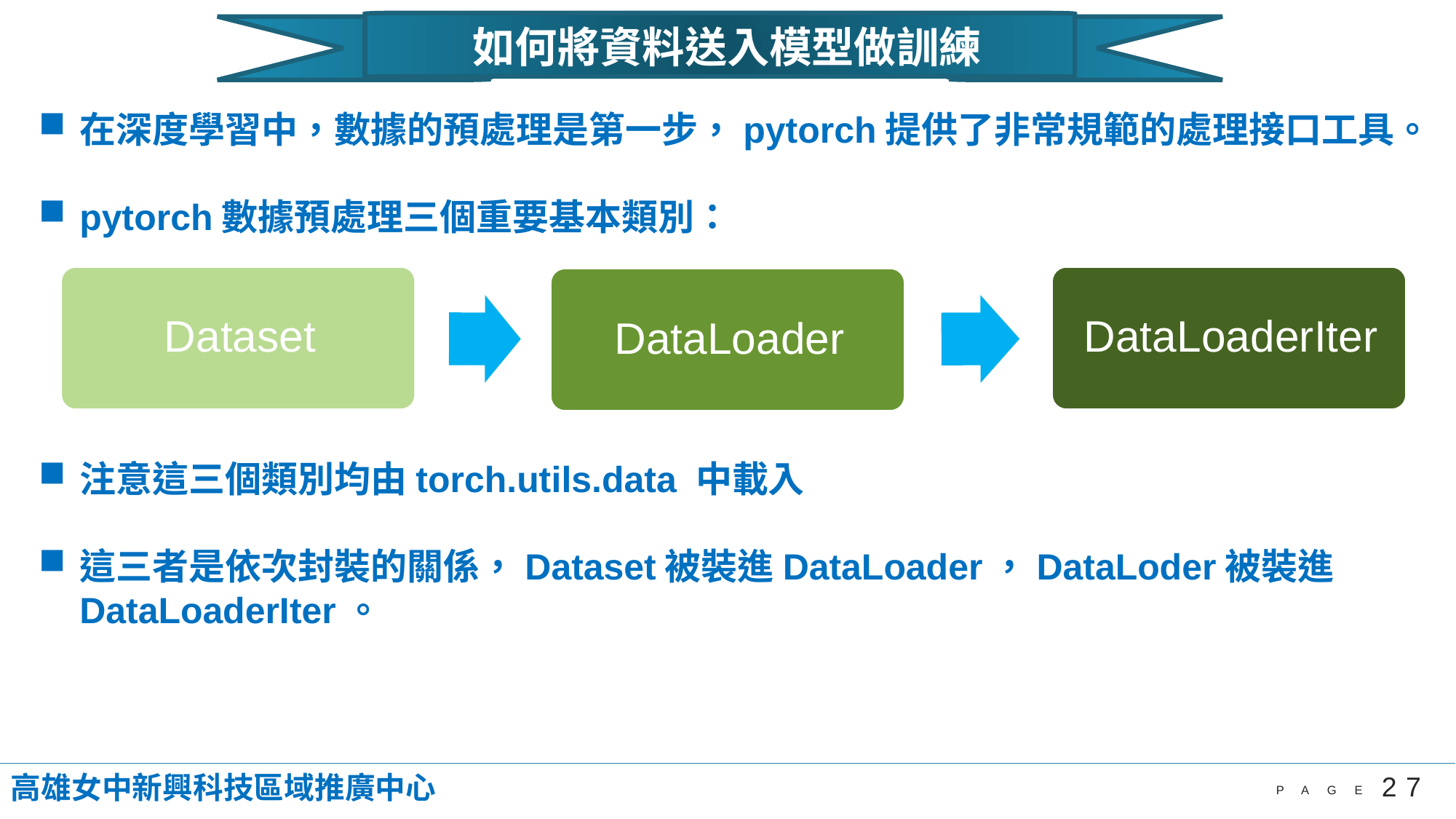

如何將資料送入模型做訓練
在深度學習中，數據的預處理是第一步，pytorch提供了非常規範的處理接口工具。

pytorch數據預處理三個重要基本類別：

注意這三個類別均由torch.utils.data 中載入

這三者是依次封裝的關係，Dataset被裝進DataLoader，DataLoder被裝進DataLoaderIter。
Dataset

DataLoader

DataLoaderIter
高雄女中新興科技區域推廣中心